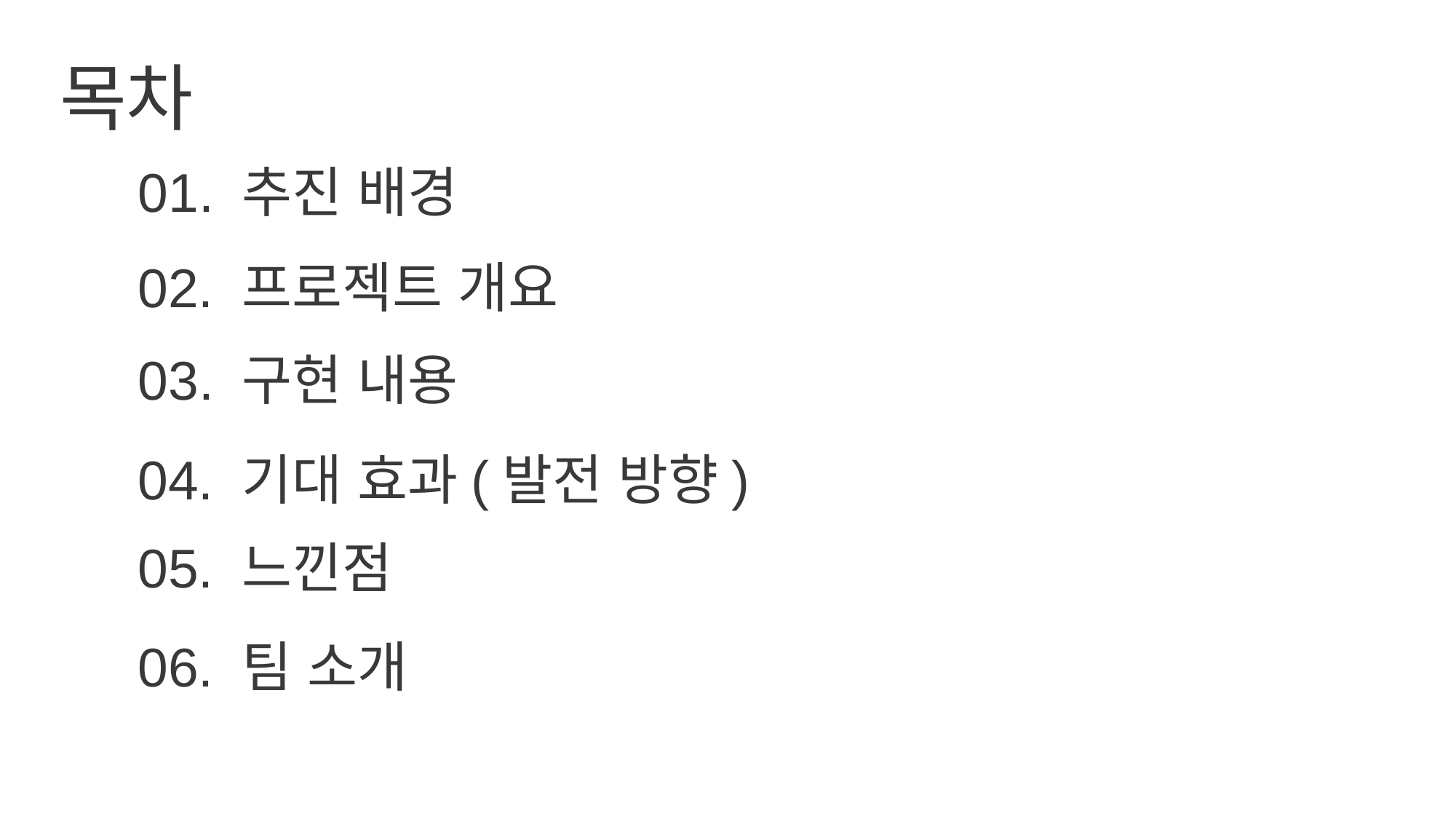

목차
01. 추진 배경
02. 프로젝트 개요
03. 구현 내용
04. 기대 효과(발전 방향)
05. 느낀점
06. 팀 소개